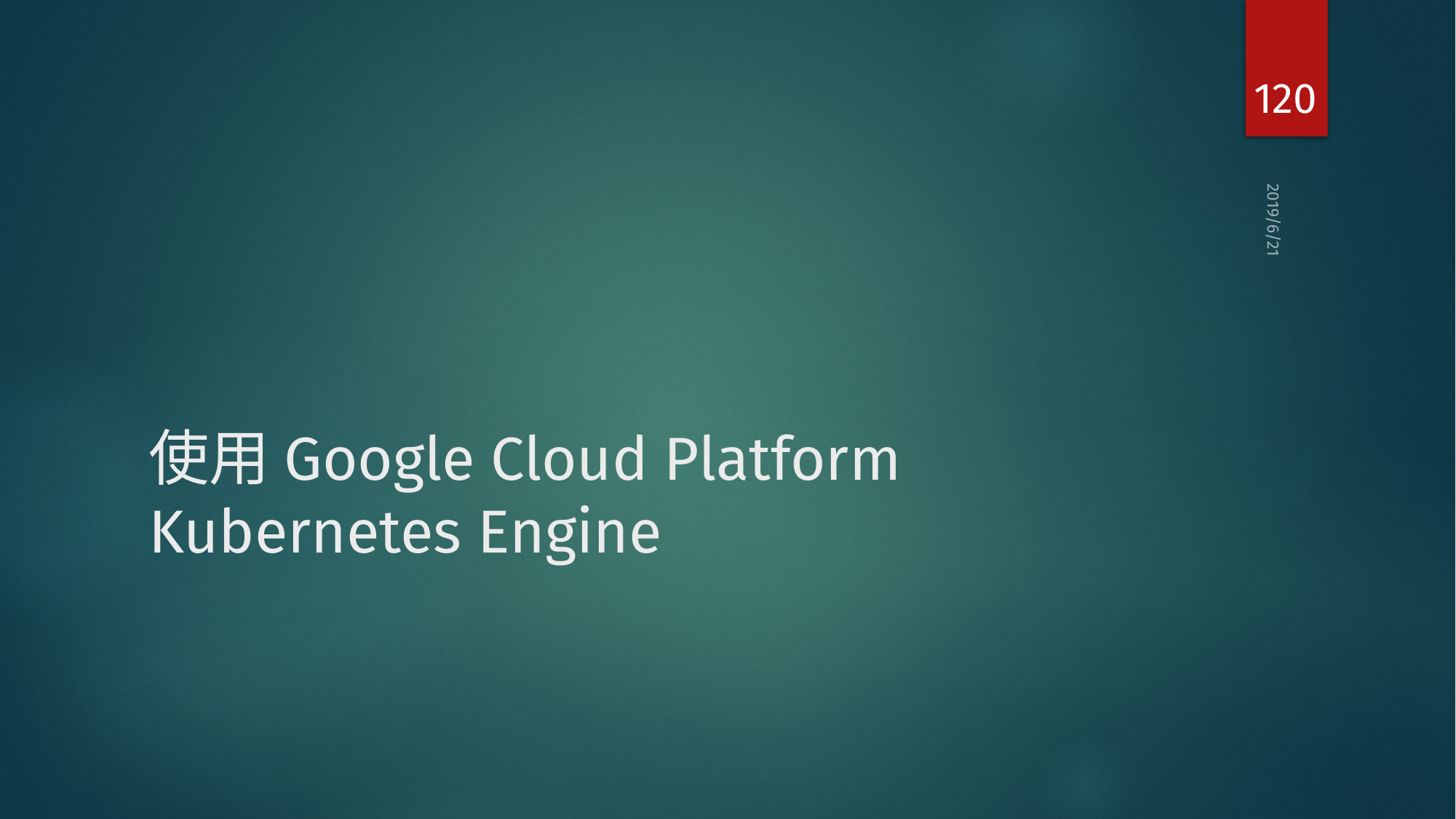

120
2019/6/21
# 使用Google Cloud Platform Kubernetes Engine